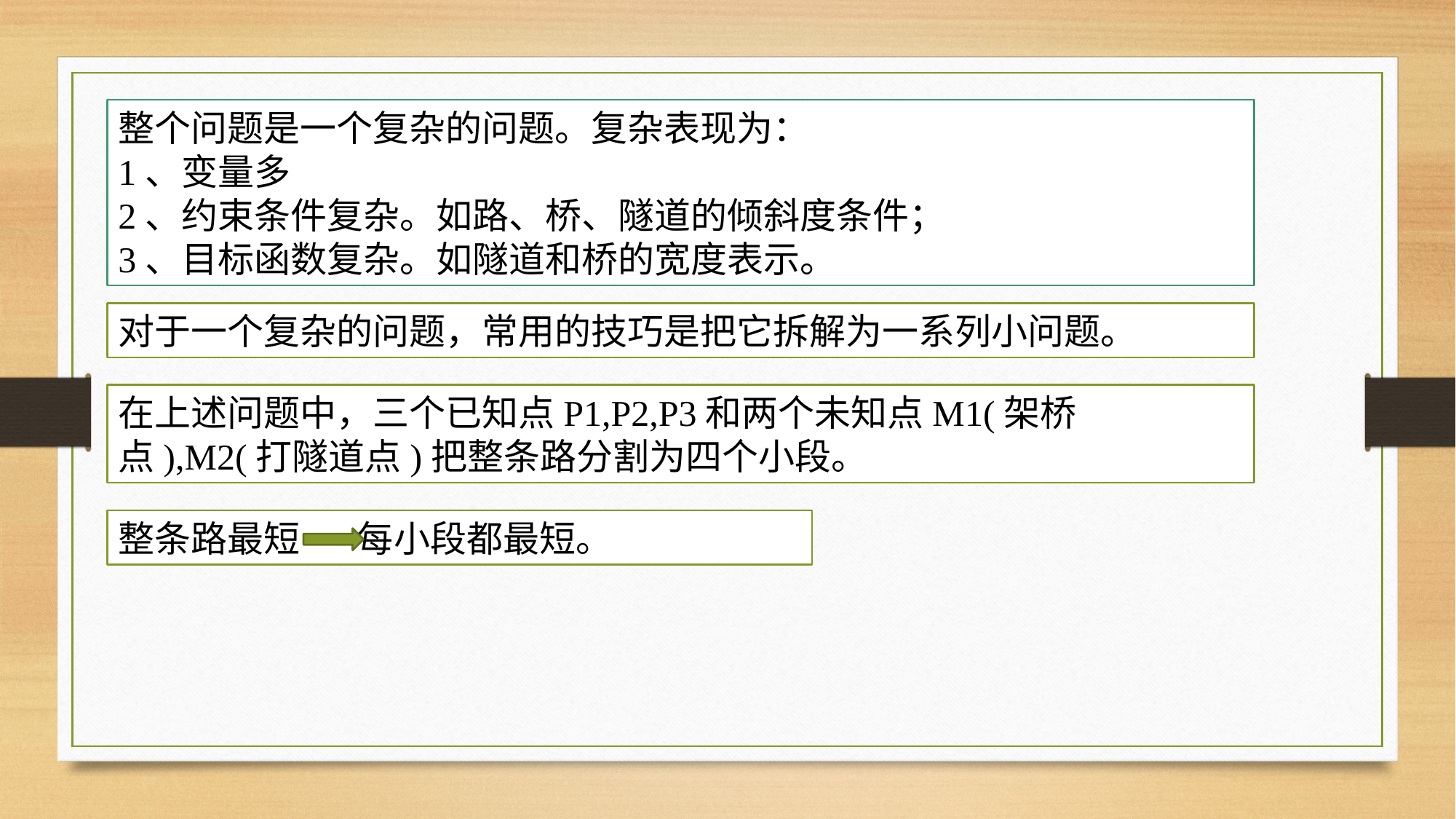

整个问题是一个复杂的问题。复杂表现为：
1、变量多
2、约束条件复杂。如路、桥、隧道的倾斜度条件；
3、目标函数复杂。如隧道和桥的宽度表示。
对于一个复杂的问题，常用的技巧是把它拆解为一系列小问题。
在上述问题中，三个已知点P1,P2,P3和两个未知点M1(架桥点),M2(打隧道点)把整条路分割为四个小段。
整条路最短       每小段都最短。